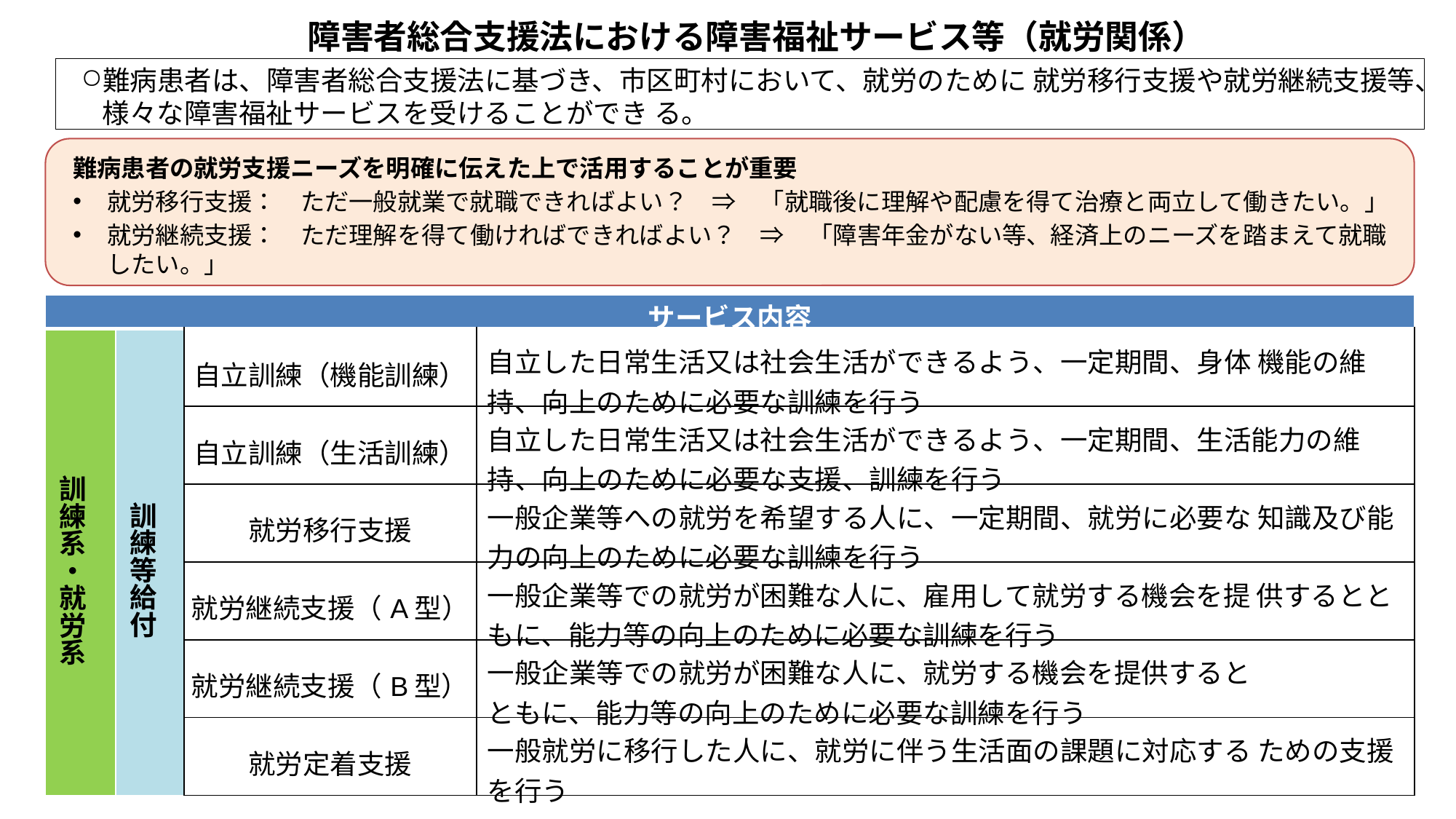

# 障害者総合支援法における障害福祉サービス等（就労関係）

難病患者は、障害者総合支援法に基づき、市区町村において、就労のために 就労移行支援や就労継続支援等、様々な障害福祉サービスを受けることができ る。

難病患者の就労支援ニーズを明確に伝えた上で活用することが重要
就労移行支援：　ただ一般就業で就職できればよい？　⇒　「就職後に理解や配慮を得て治療と両立して働きたい。」
就労継続支援：　ただ理解を得て働ければできればよい？　⇒　「障害年金がない等、経済上のニーズを踏まえて就職したい。」
| サービス内容 |  |  |  |
| --- | --- | --- | --- |
| 訓 練 系 ・ 就 労 系 | 訓 練 等 給 付 | 自立訓練（機能訓練） | 自立した日常生活又は社会生活ができるよう、一定期間、身体 機能の維持、向上のために必要な訓練を行う |
|  |  | 自立訓練（生活訓練） | 自立した日常生活又は社会生活ができるよう、一定期間、生活能力の維持、向上のために必要な支援、訓練を行う |
|  |  | 就労移行支援 | 一般企業等への就労を希望する人に、一定期間、就労に必要な 知識及び能力の向上のために必要な訓練を行う |
|  |  | 就労継続支援（A型） | 一般企業等での就労が困難な人に、雇用して就労する機会を提 供するとともに、能力等の向上のために必要な訓練を行う |
|  |  | 就労継続支援（B型） | 一般企業等での就労が困難な人に、就労する機会を提供すると ともに、能力等の向上のために必要な訓練を行う |
|  |  | 就労定着支援 | 一般就労に移行した人に、就労に伴う生活面の課題に対応する ための支援を行う |